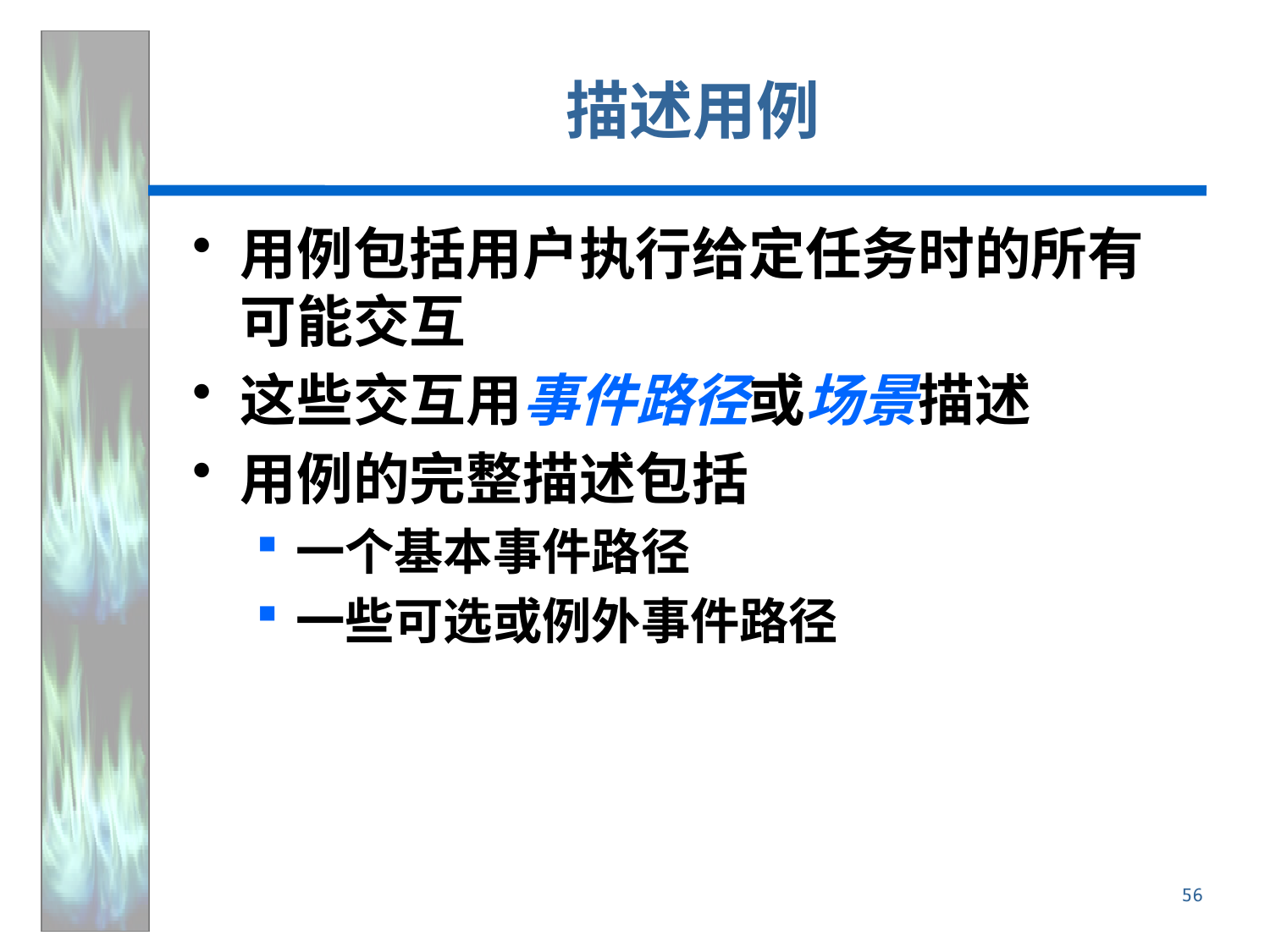

# 描述用例
用例包括用户执行给定任务时的所有可能交互
这些交互用事件路径或场景描述
用例的完整描述包括
一个基本事件路径
一些可选或例外事件路径
56